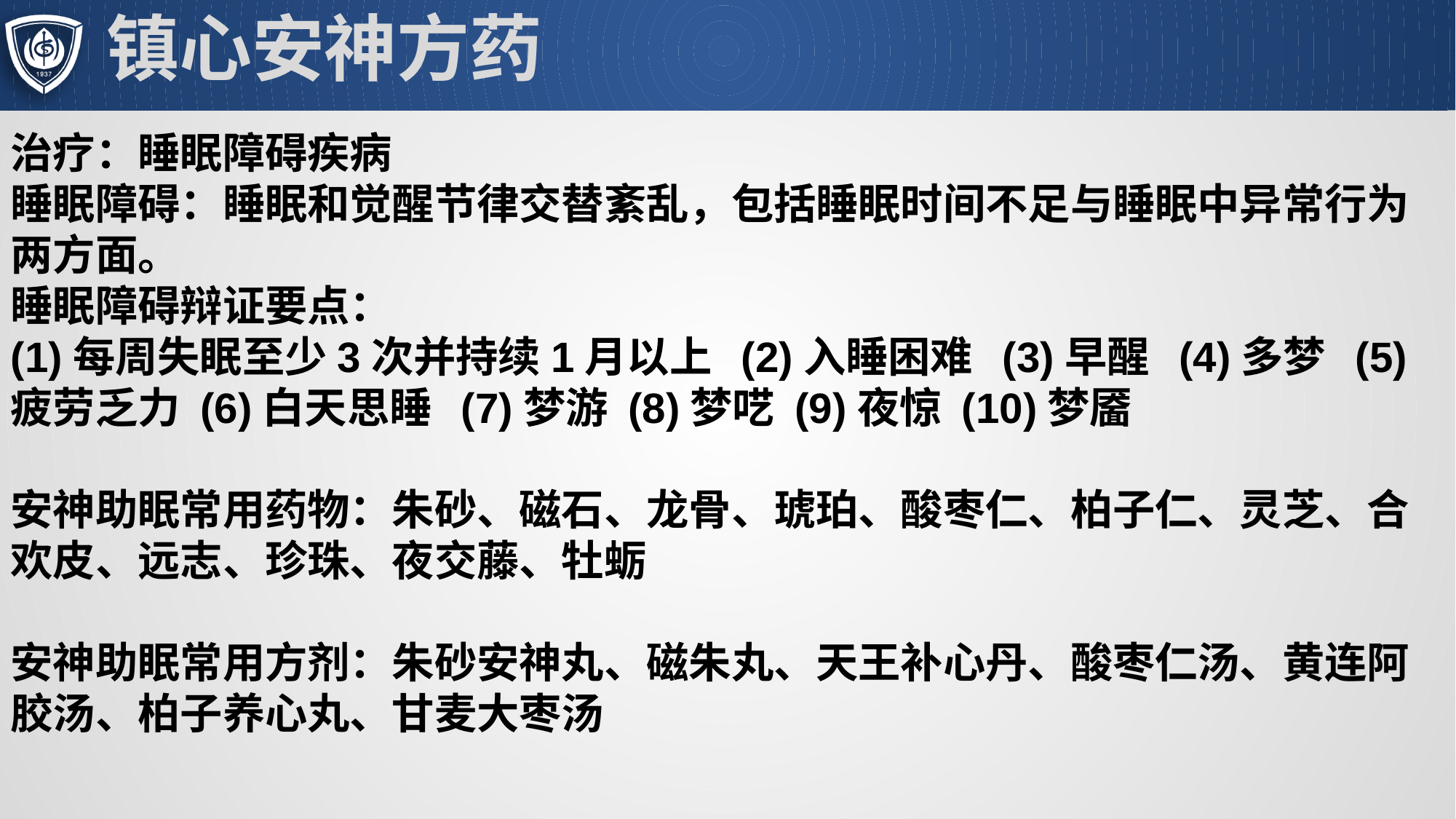

# 镇心安神方药
治疗：睡眠障碍疾病
睡眠障碍：睡眠和觉醒节律交替紊乱，包括睡眠时间不足与睡眠中异常行为两方面。
睡眠障碍辩证要点：
(1)每周失眠至少3次并持续1月以上  (2)入睡困难  (3)早醒  (4)多梦  (5)疲劳乏力 (6)白天思睡  (7)梦游 (8)梦呓 (9)夜惊 (10)梦靥

安神助眠常用药物：朱砂、磁石、龙骨、琥珀、酸枣仁、柏子仁、灵芝、合欢皮、远志、珍珠、夜交藤、牡蛎

安神助眠常用方剂：朱砂安神丸、磁朱丸、天王补心丹、酸枣仁汤、黄连阿胶汤、柏子养心丸、甘麦大枣汤